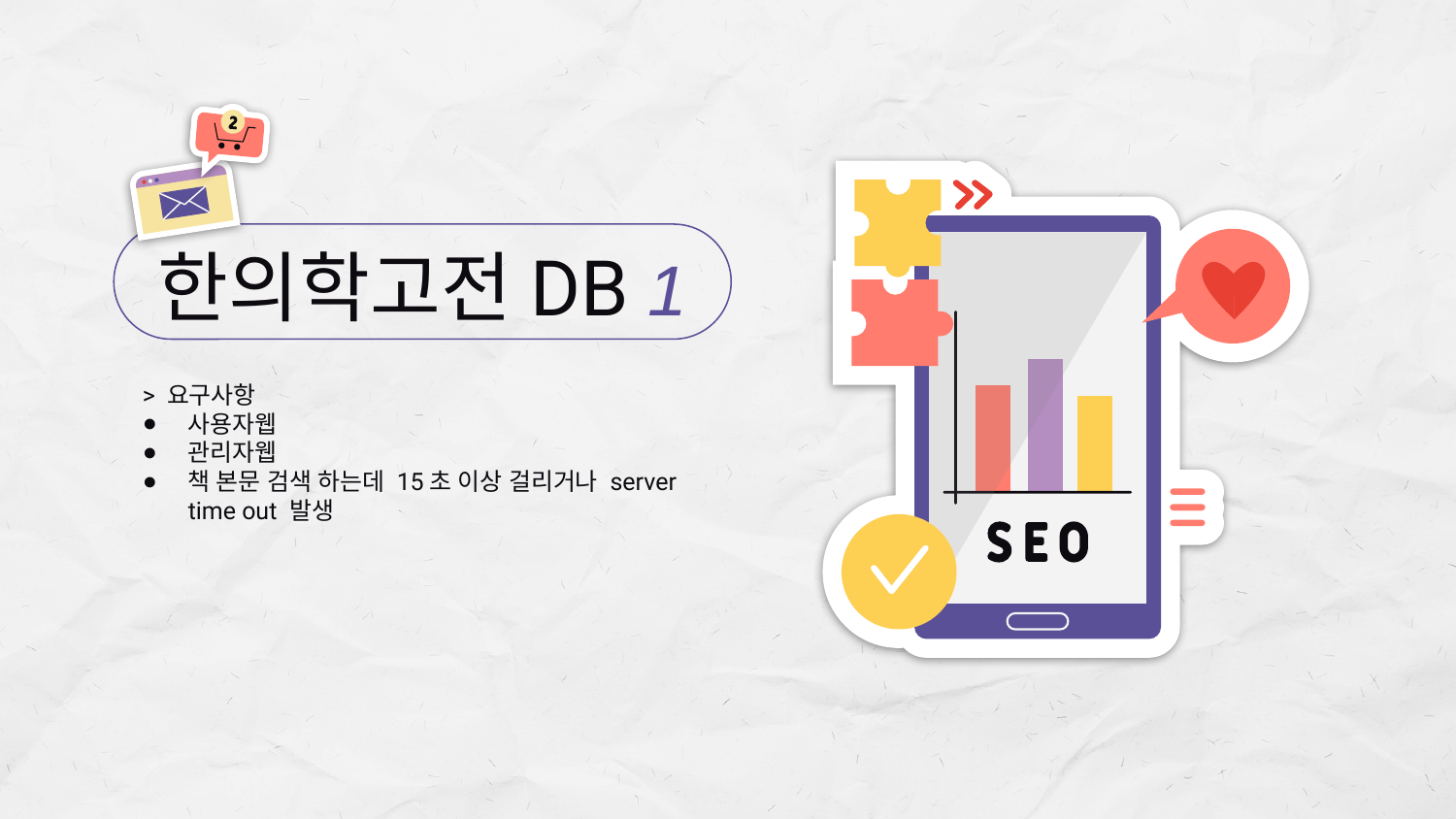

# 한의학고전DB 1
> 요구사항
사용자웹
관리자웹
책 본문 검색 하는데 15초 이상 걸리거나 server time out 발생